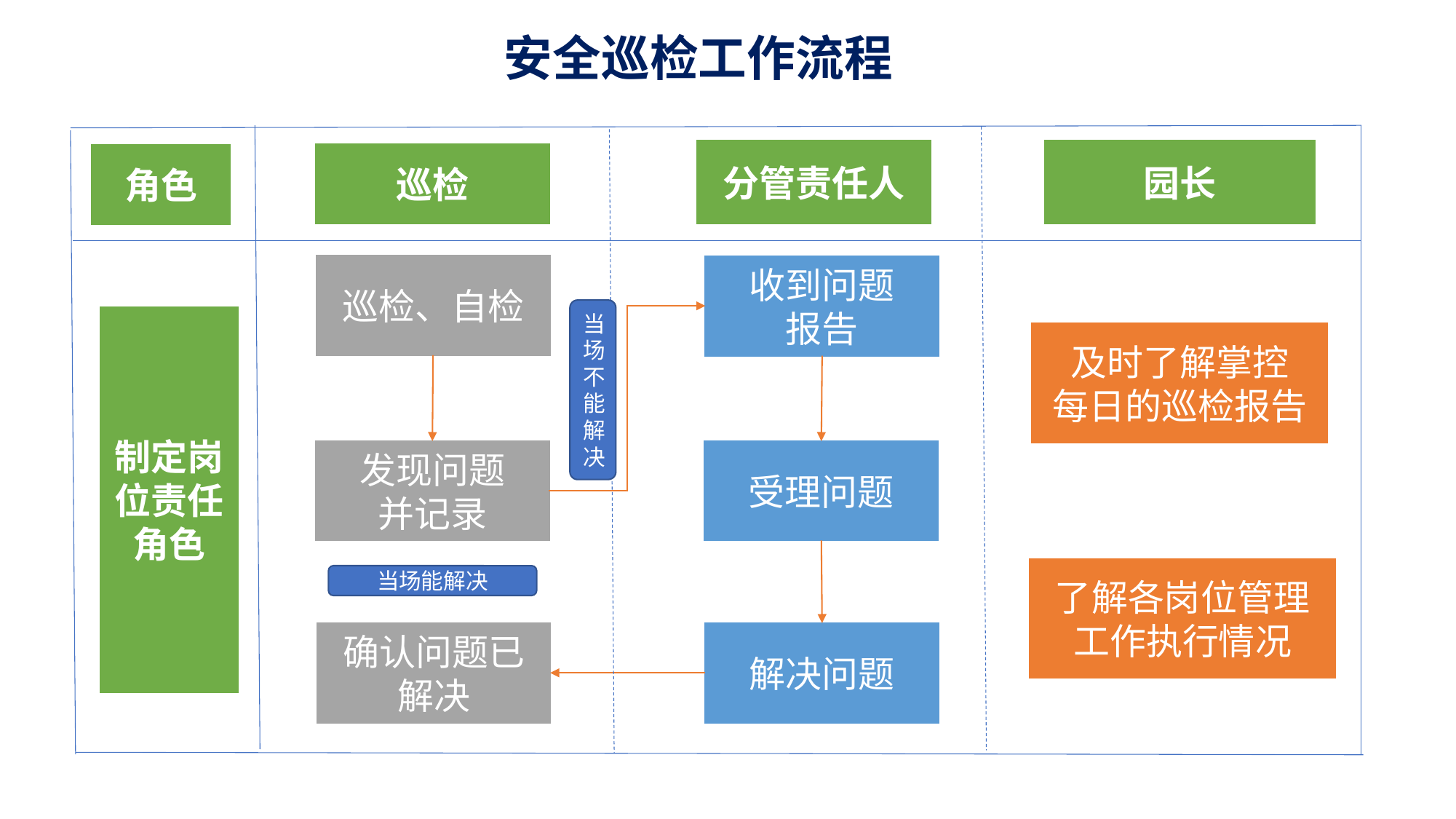

安全巡检工作流程
分管责任人
园长
巡检
角色
巡检、自检
收到问题
报告
当场不能解决
制定岗位责任角色
及时了解掌控
每日的巡检报告
发现问题
并记录
受理问题
了解各岗位管理工作执行情况
当场能解决
确认问题已解决
解决问题